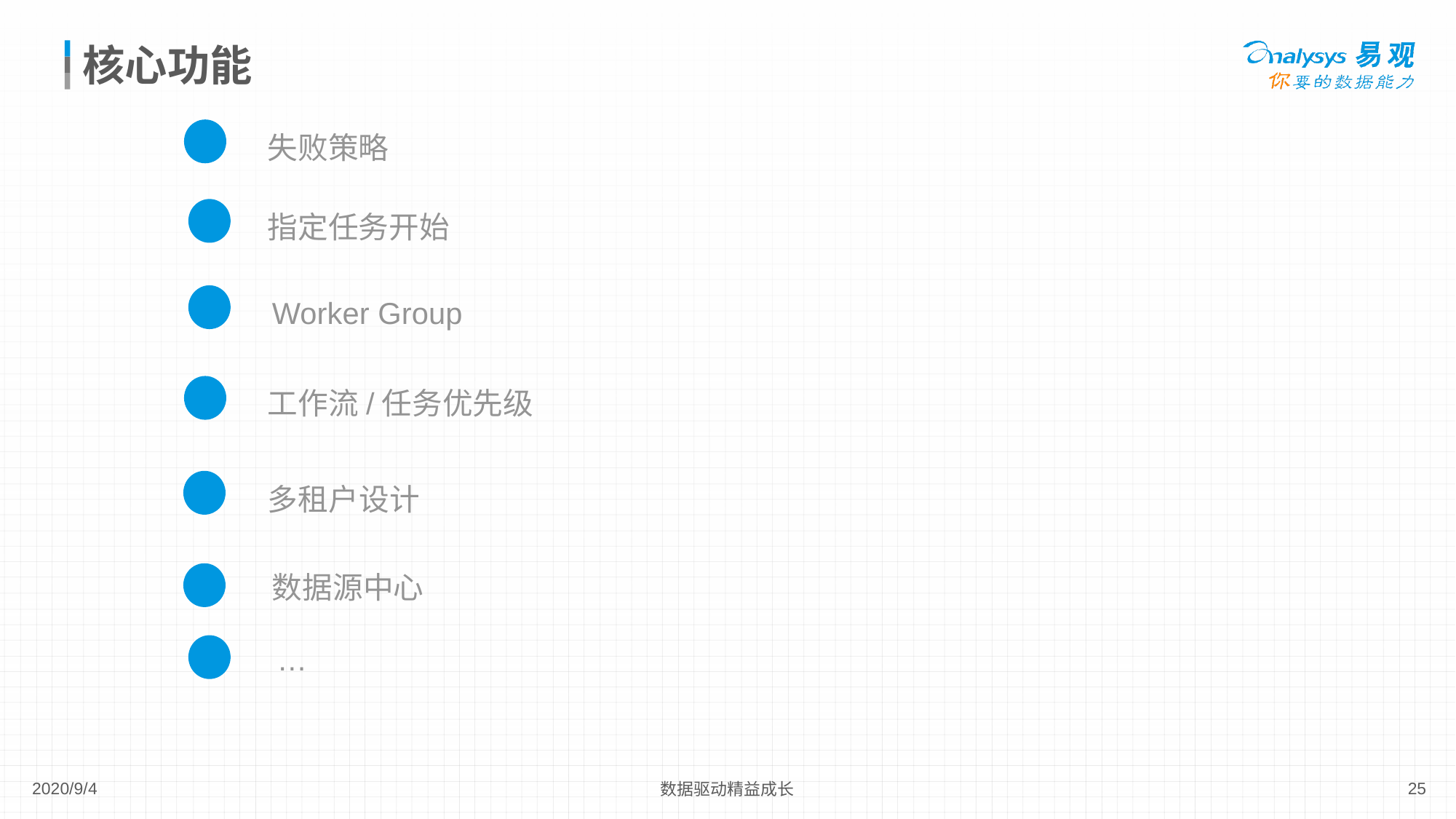

# 核心功能
失败策略

指定任务开始

Worker Group

工作流/任务优先级

多租户设计

数据源中心

…